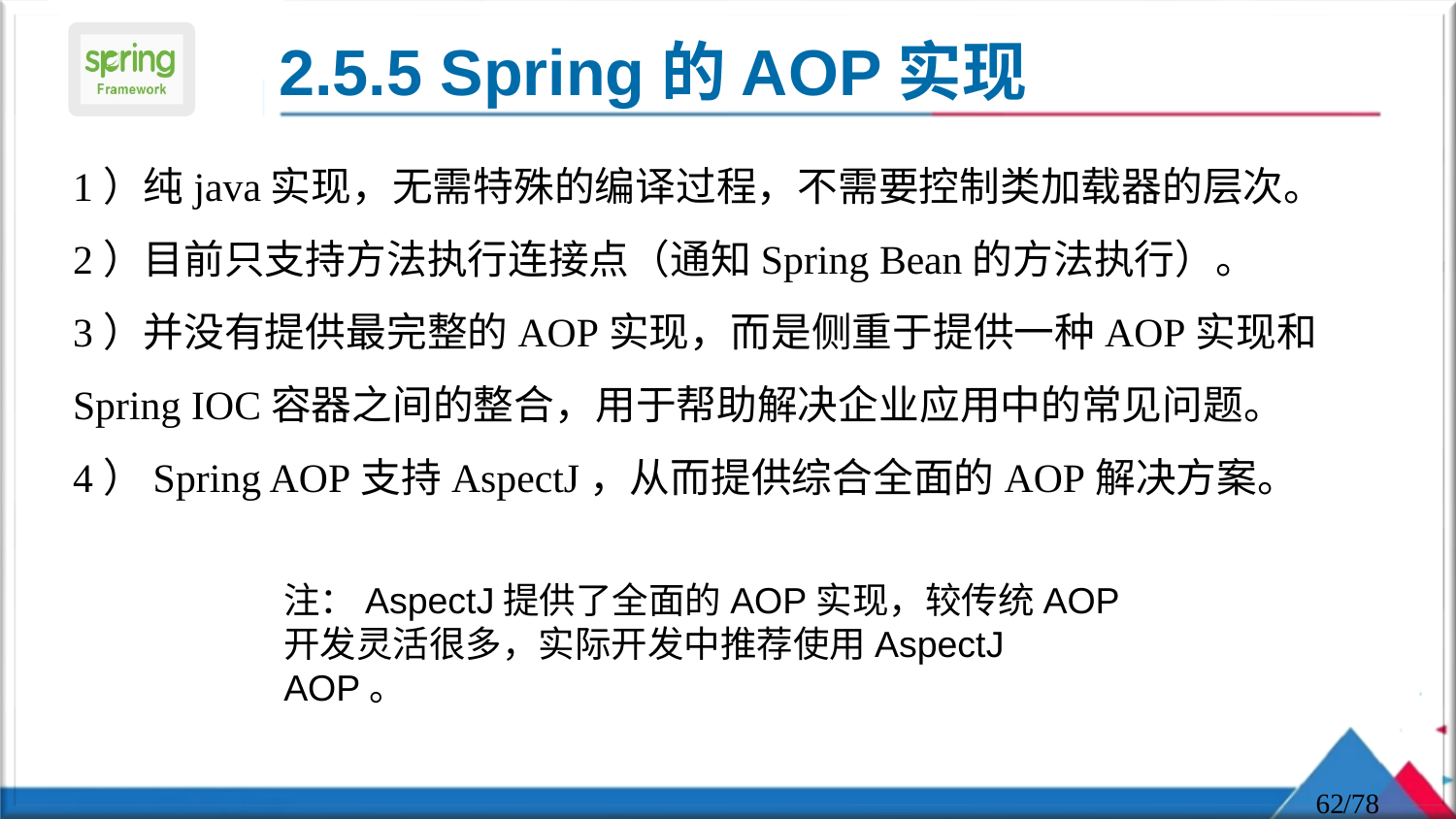

# 2.5.5 Spring的AOP实现
1）纯java实现，无需特殊的编译过程，不需要控制类加载器的层次。
2）目前只支持方法执行连接点（通知Spring Bean的方法执行）。
3）并没有提供最完整的AOP实现，而是侧重于提供一种AOP实现和Spring IOC容器之间的整合，用于帮助解决企业应用中的常见问题。
4）Spring AOP支持AspectJ，从而提供综合全面的AOP解决方案。
注：AspectJ提供了全面的AOP实现，较传统AOP开发灵活很多，实际开发中推荐使用AspectJ AOP。
62
/78